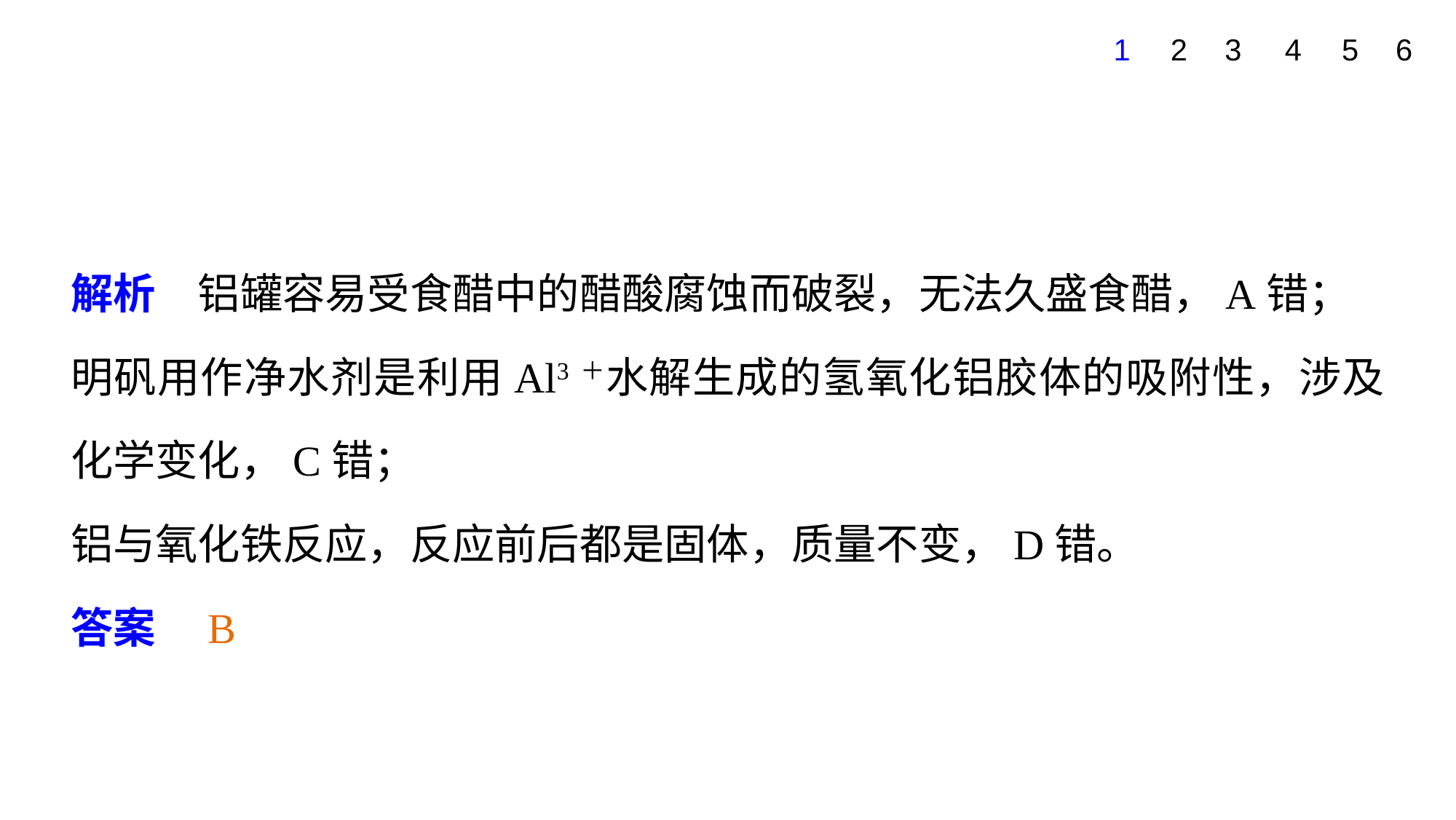

1
2
3
4
5
6
解析　铝罐容易受食醋中的醋酸腐蚀而破裂，无法久盛食醋，A错；
明矾用作净水剂是利用Al3＋水解生成的氢氧化铝胶体的吸附性，涉及化学变化，C错；
铝与氧化铁反应，反应前后都是固体，质量不变，D错。
答案　B